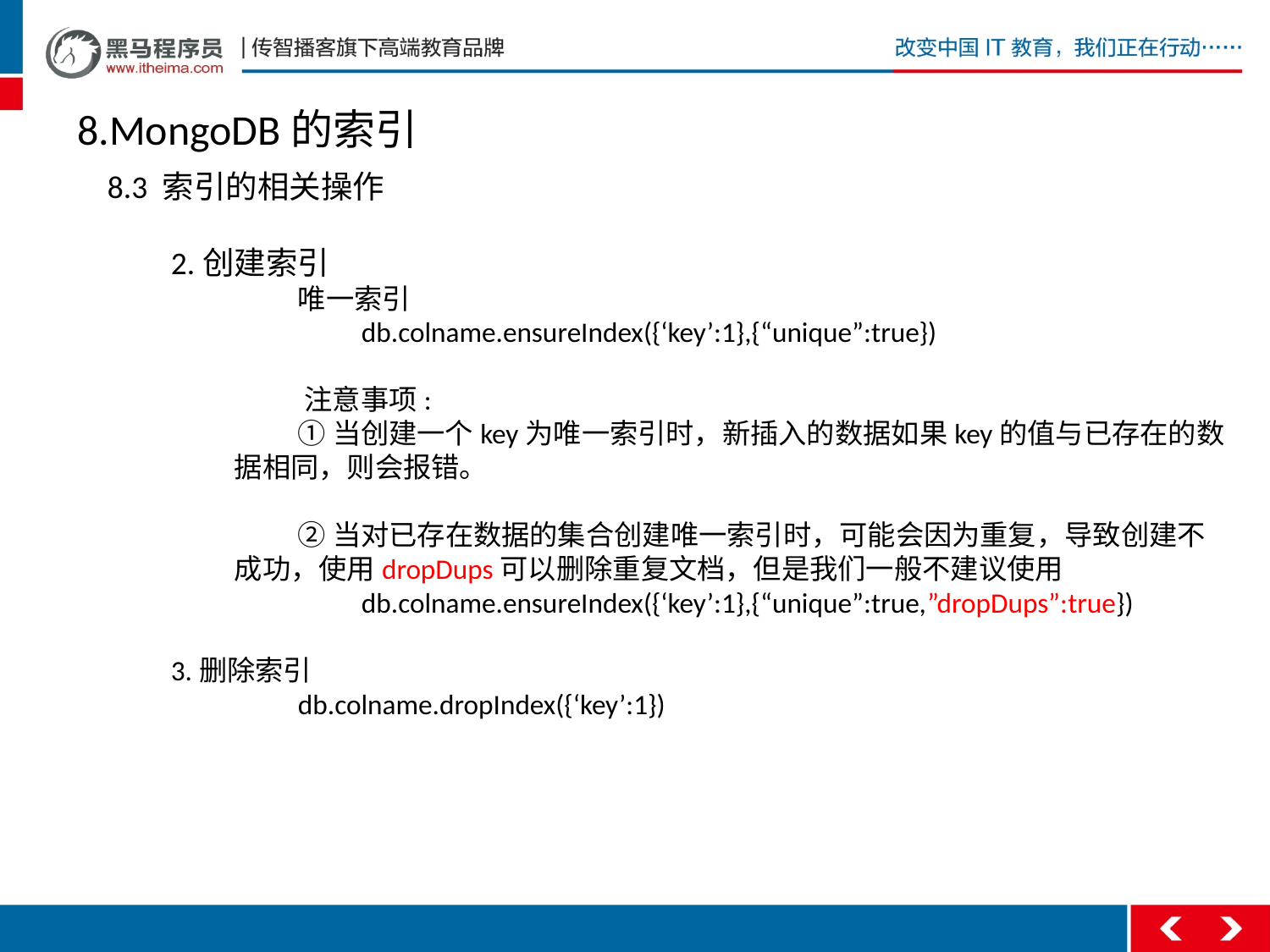

8.MongoDB的索引
8.3 索引的相关操作

2.创建索引
	唯一索引
	          db.colname.ensureIndex({‘key’:1},{“unique”:true})

          注意事项:
          ①当创建一个key为唯一索引时，新插入的数据如果key的值与已存在的数据相同，则会报错。

          ②当对已存在数据的集合创建唯一索引时，可能会因为重复，导致创建不成功，使用dropDups可以删除重复文档，但是我们一般不建议使用
		db.colname.ensureIndex({‘key’:1},{“unique”:true,”dropDups”:true})

3.删除索引
	db.colname.dropIndex({‘key’:1})